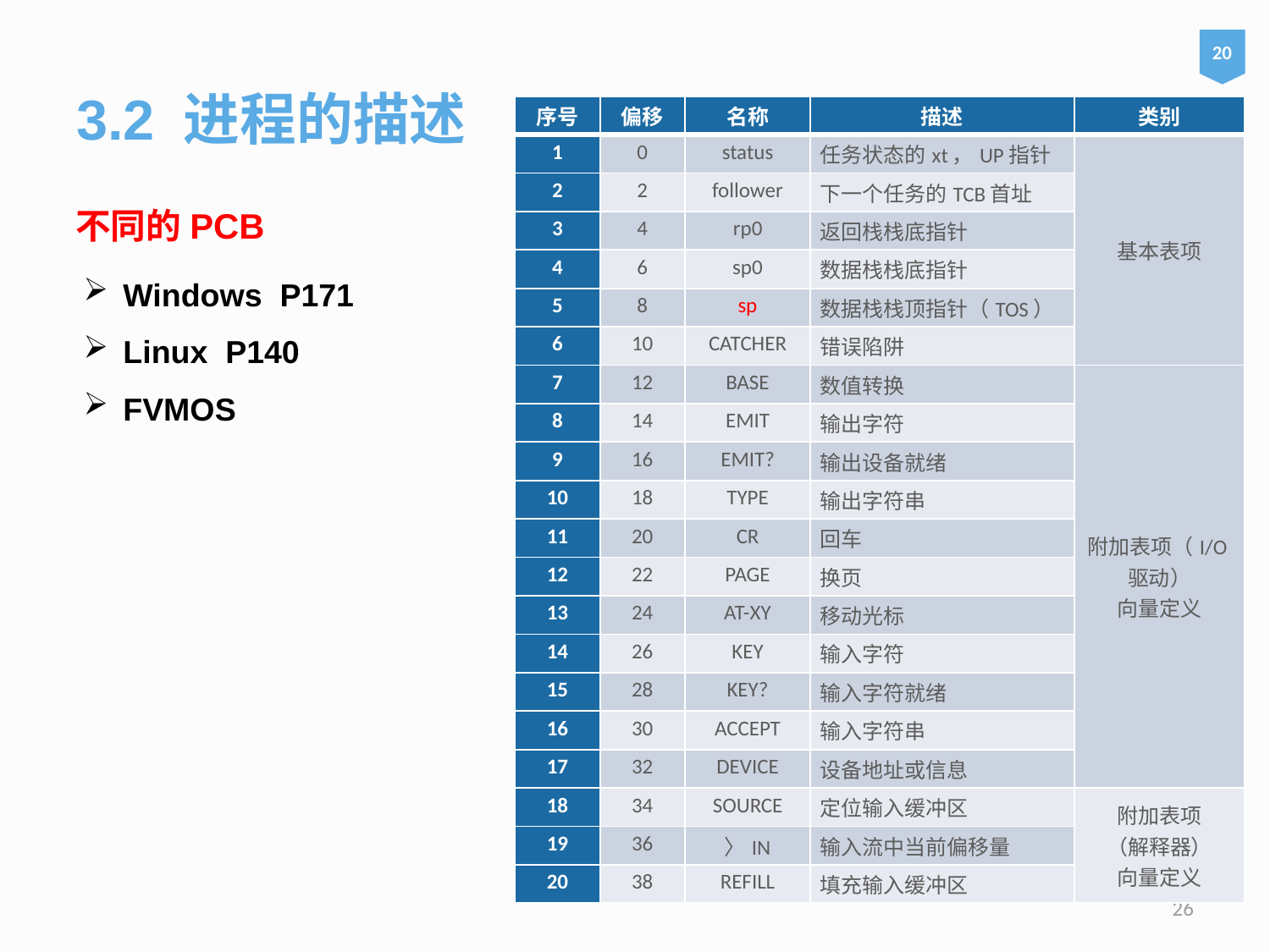

20
3.2 进程的描述
| 序号 | 偏移 | 名称 | 描述 | 类别 |
| --- | --- | --- | --- | --- |
| 1 | 0 | status | 任务状态的xt，UP指针 | 基本表项 |
| 2 | 2 | follower | 下一个任务的TCB首址 |  |
| 3 | 4 | rp0 | 返回栈栈底指针 |  |
| 4 | 6 | sp0 | 数据栈栈底指针 |  |
| 5 | 8 | sp | 数据栈栈顶指针（TOS） |  |
| 6 | 10 | CATCHER | 错误陷阱 |  |
| 7 | 12 | BASE | 数值转换 | 附加表项（I/O驱动） 向量定义 |
| 8 | 14 | EMIT | 输出字符 |  |
| 9 | 16 | EMIT? | 输出设备就绪 |  |
| 10 | 18 | TYPE | 输出字符串 |  |
| 11 | 20 | CR | 回车 |  |
| 12 | 22 | PAGE | 换页 |  |
| 13 | 24 | AT-XY | 移动光标 |  |
| 14 | 26 | KEY | 输入字符 |  |
| 15 | 28 | KEY? | 输入字符就绪 |  |
| 16 | 30 | ACCEPT | 输入字符串 |  |
| 17 | 32 | DEVICE | 设备地址或信息 |  |
| 18 | 34 | SOURCE | 定位输入缓冲区 | 附加表项 （解释器） 向量定义 |
| 19 | 36 | 〉IN | 输入流中当前偏移量 |  |
| 20 | 38 | REFILL | 填充输入缓冲区 |  |
不同的PCB
Windows  P171
Linux  P140
FVMOS
# We are currently not planning on conquering the world. – Sergey Brin
26